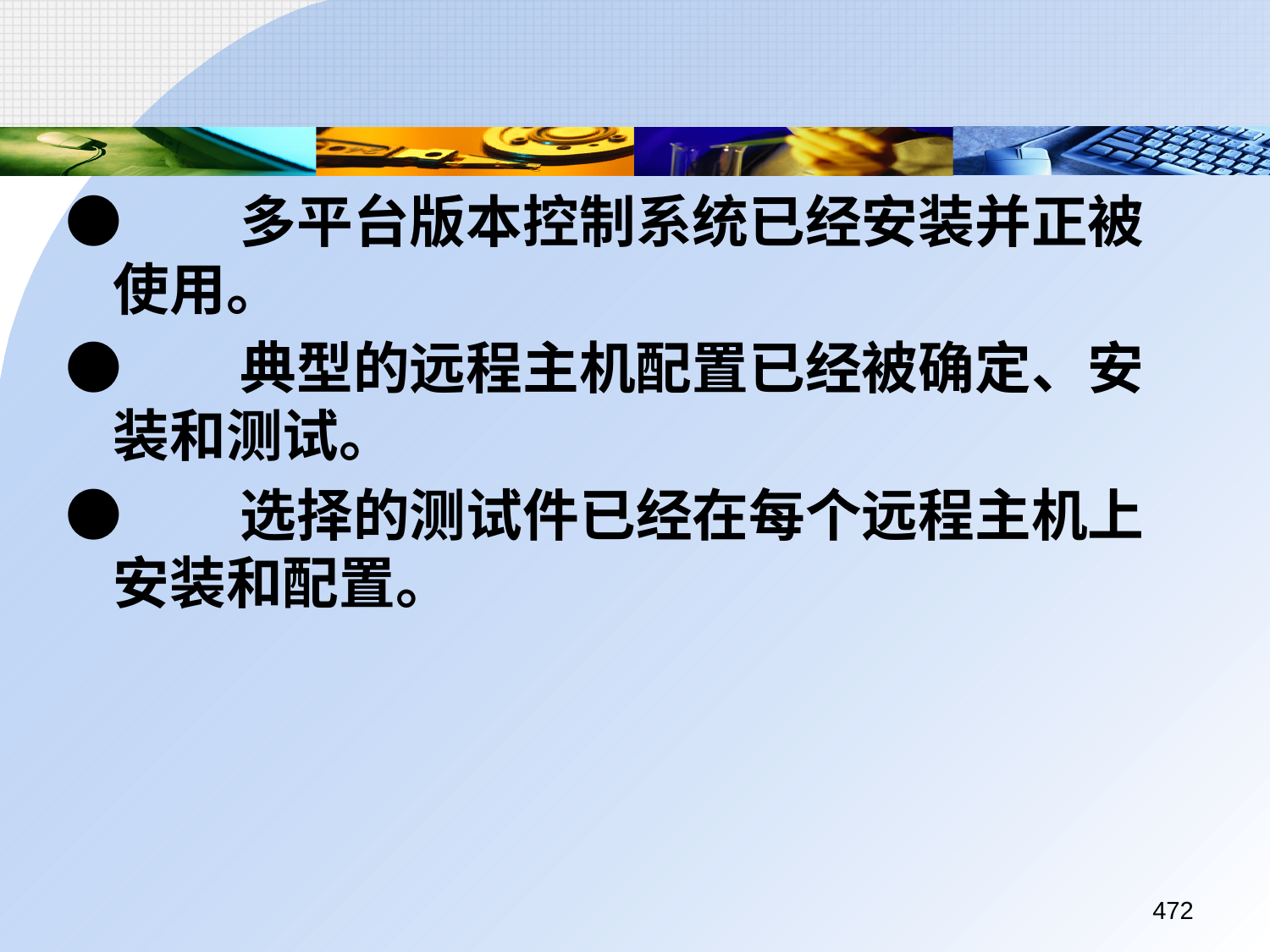

●	多平台版本控制系统已经安装并正被使用。
●	典型的远程主机配置已经被确定、安装和测试。
●	选择的测试件已经在每个远程主机上安装和配置。

472